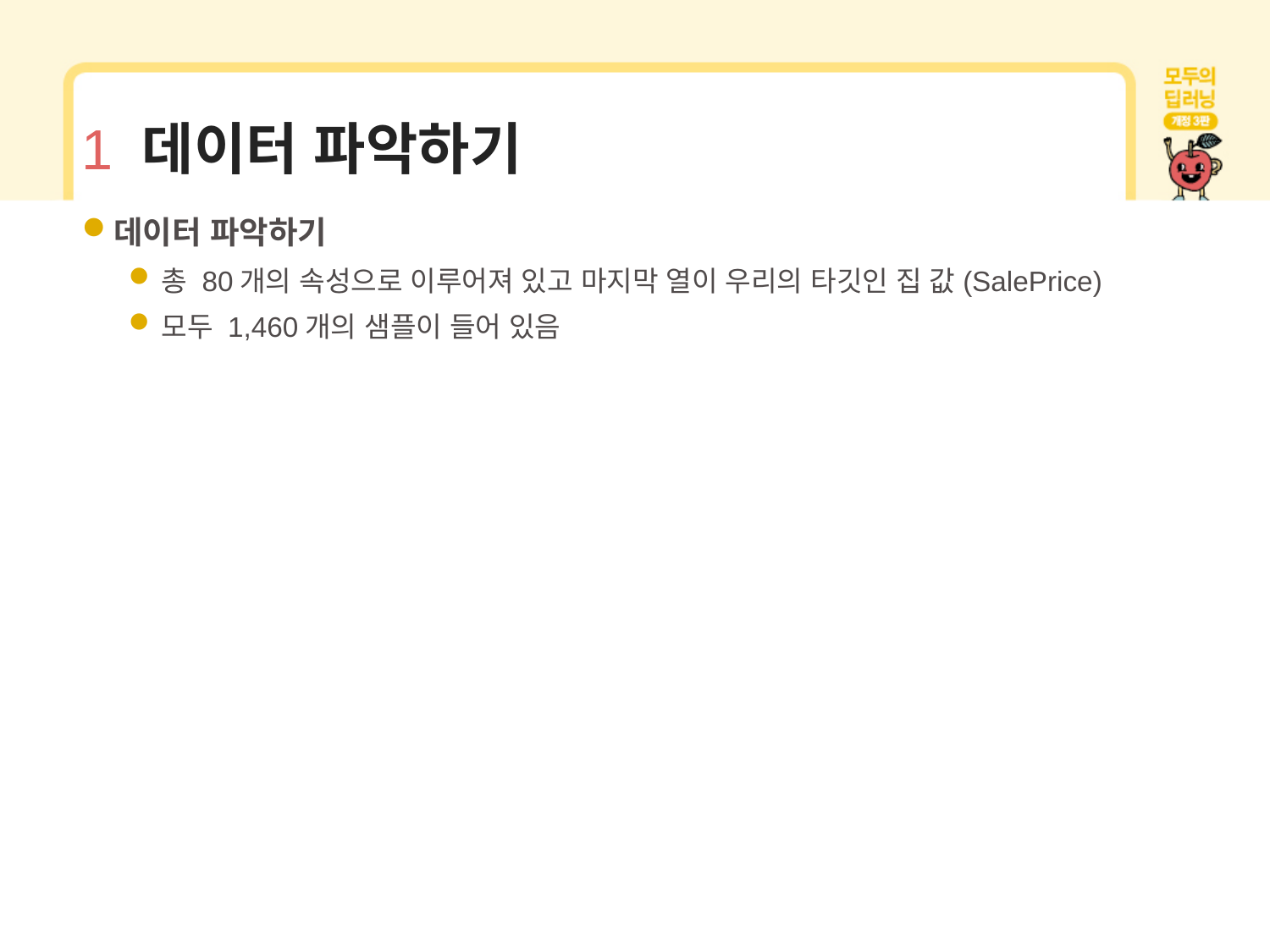

# 1 데이터 파악하기
데이터 파악하기
총 80개의 속성으로 이루어져 있고 마지막 열이 우리의 타깃인 집 값(SalePrice)
모두 1,460개의 샘플이 들어 있음